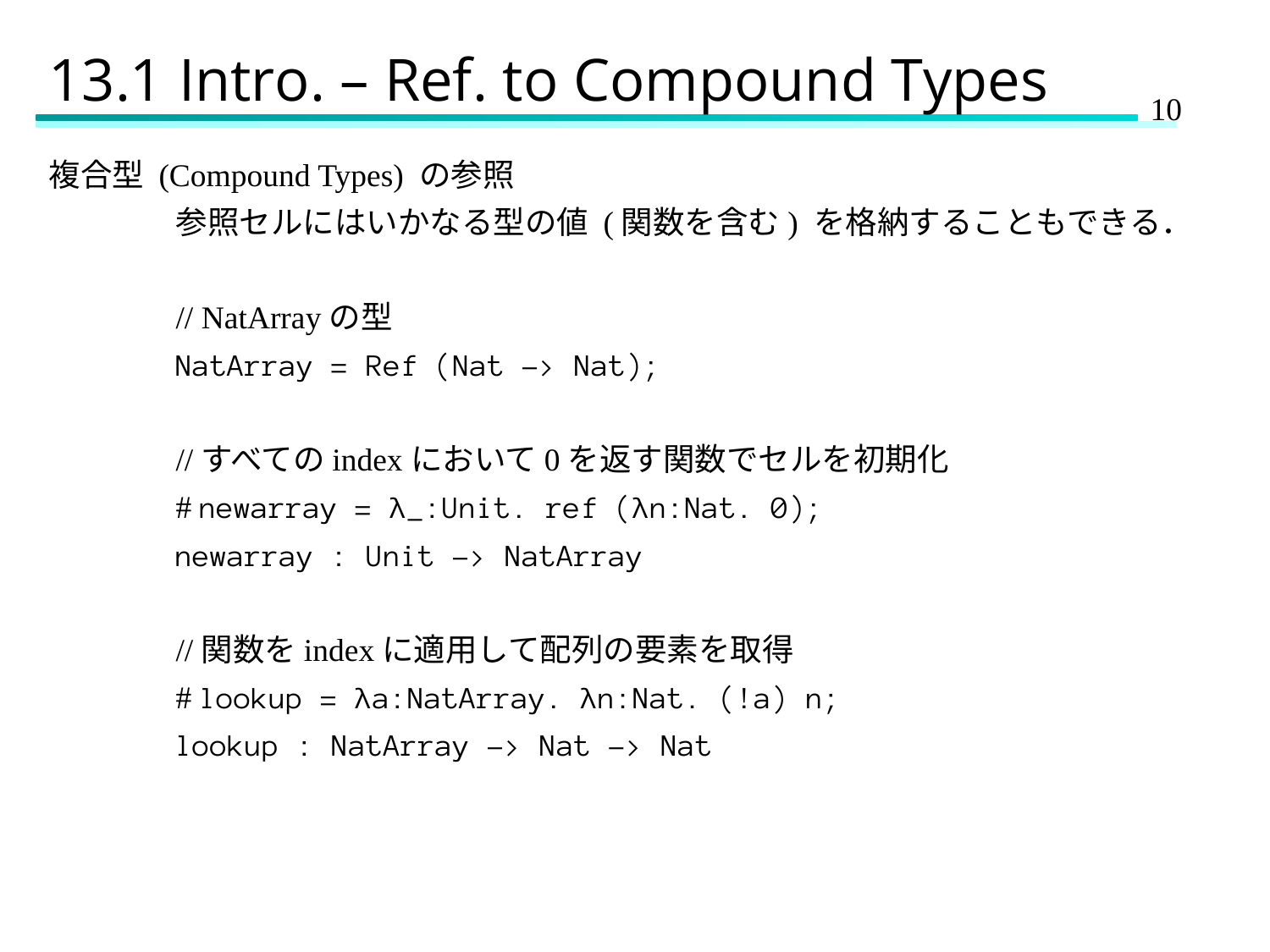

# 13.1 Intro. – Ref. to Compound Types
複合型 (Compound Types) の参照
	参照セルにはいかなる型の値 (関数を含む) を格納することもできる．

	// NatArrayの型
	NatArray = Ref (Nat -> Nat);

	//すべてのindexにおいて0を返す関数でセルを初期化
	# newarray = λ_:Unit. ref (λn:Nat. 0);
	newarray : Unit -> NatArray

	//関数をindexに適用して配列の要素を取得
	# lookup = λa:NatArray. λn:Nat. (!a) n;
	lookup : NatArray -> Nat -> Nat